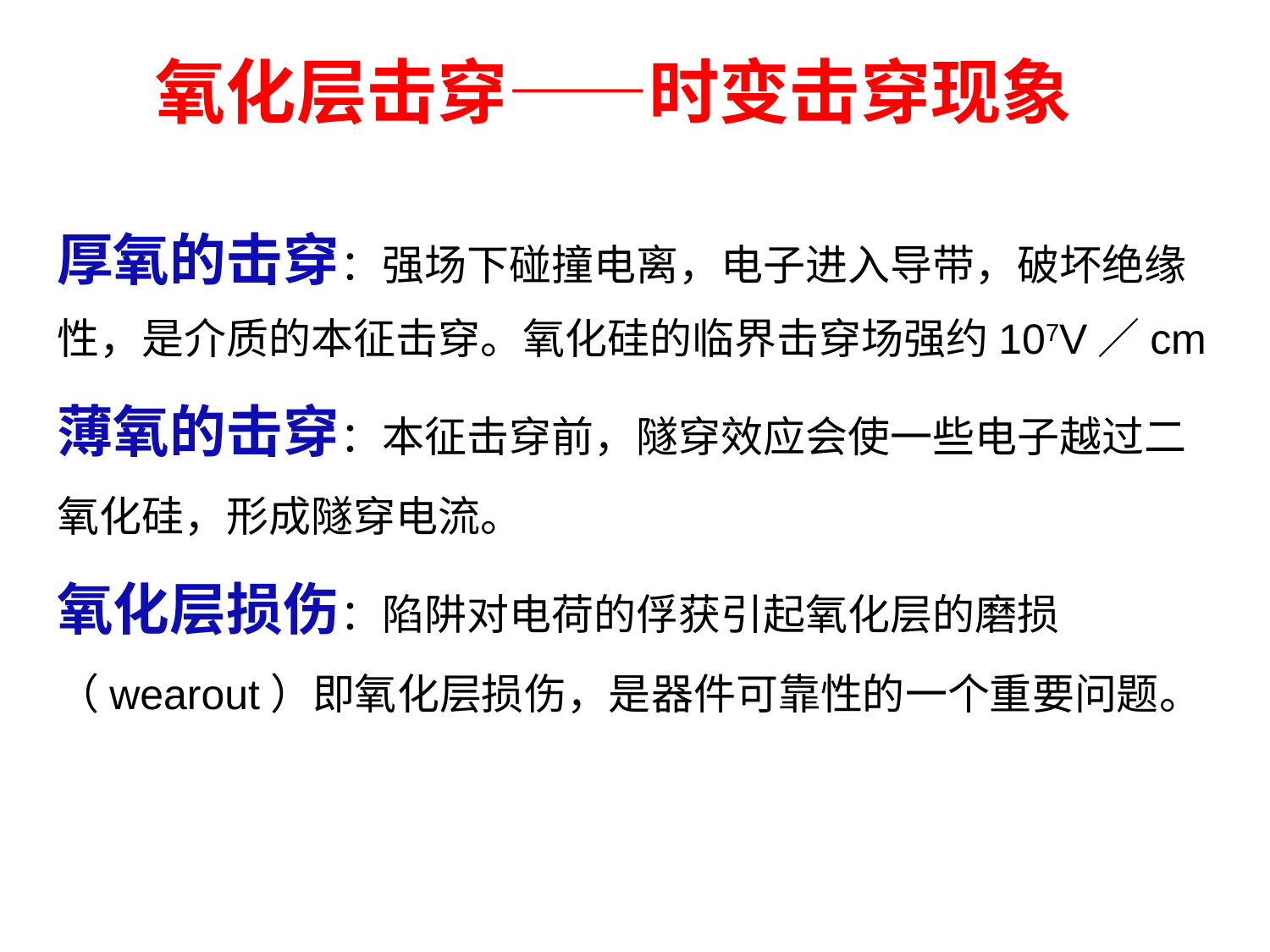

氧化层击穿——时变击穿现象

厚氧的击穿：强场下碰撞电离，电子进入导带，破坏绝缘性，是介质的本征击穿。氧化硅的临界击穿场强约107V／cm
薄氧的击穿：本征击穿前，隧穿效应会使一些电子越过二氧化硅，形成隧穿电流。
氧化层损伤：陷阱对电荷的俘获引起氧化层的磨损（wearout）即氧化层损伤，是器件可靠性的一个重要问题。
34